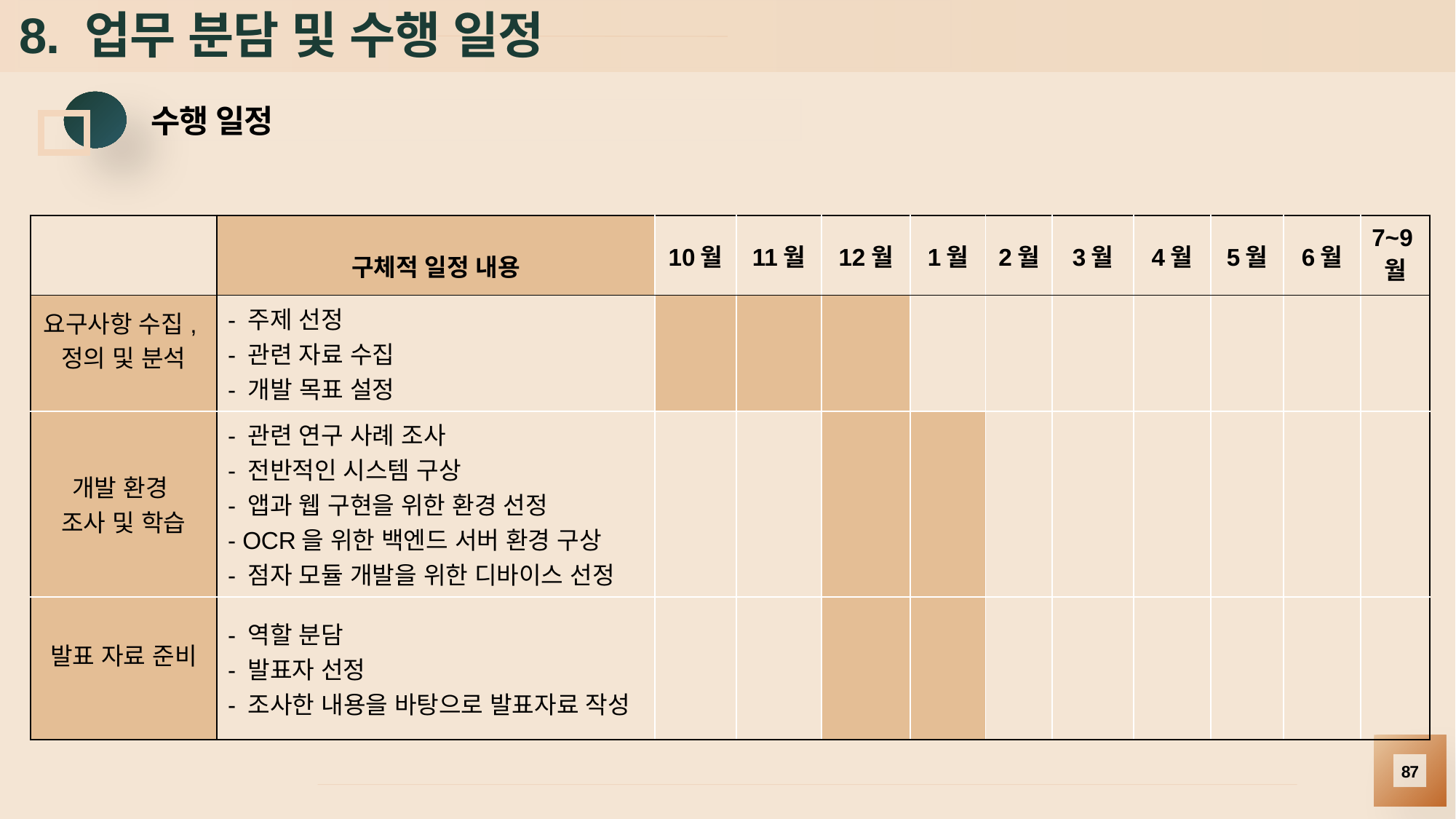

# 8. 업무 분담 및 수행 일정

수행 일정

|  | 구체적 일정 내용 | 10월 | 11월 | 12월 | 1월 | 2월 | 3월 | 4월 | 5월 | 6월 | 7~9월 |
| --- | --- | --- | --- | --- | --- | --- | --- | --- | --- | --- | --- |
| 요구사항 수집, 정의 및 분석 | - 주제 선정 - 관련 자료 수집 - 개발 목표 설정 |  |  |  |  |  |  |  |  |  |  |
| 개발 환경 조사 및 학습 | - 관련 연구 사례 조사 - 전반적인 시스템 구상 - 앱과 웹 구현을 위한 환경 선정 - OCR을 위한 백엔드 서버 환경 구상 - 점자 모듈 개발을 위한 디바이스 선정 |  |  |  |  |  |  |  |  |  |  |
| 발표 자료 준비 | - 역할 분담 - 발표자 선정 - 조사한 내용을 바탕으로 발표자료 작성 |  |  |  |  |  |  |  |  |  |  |
87